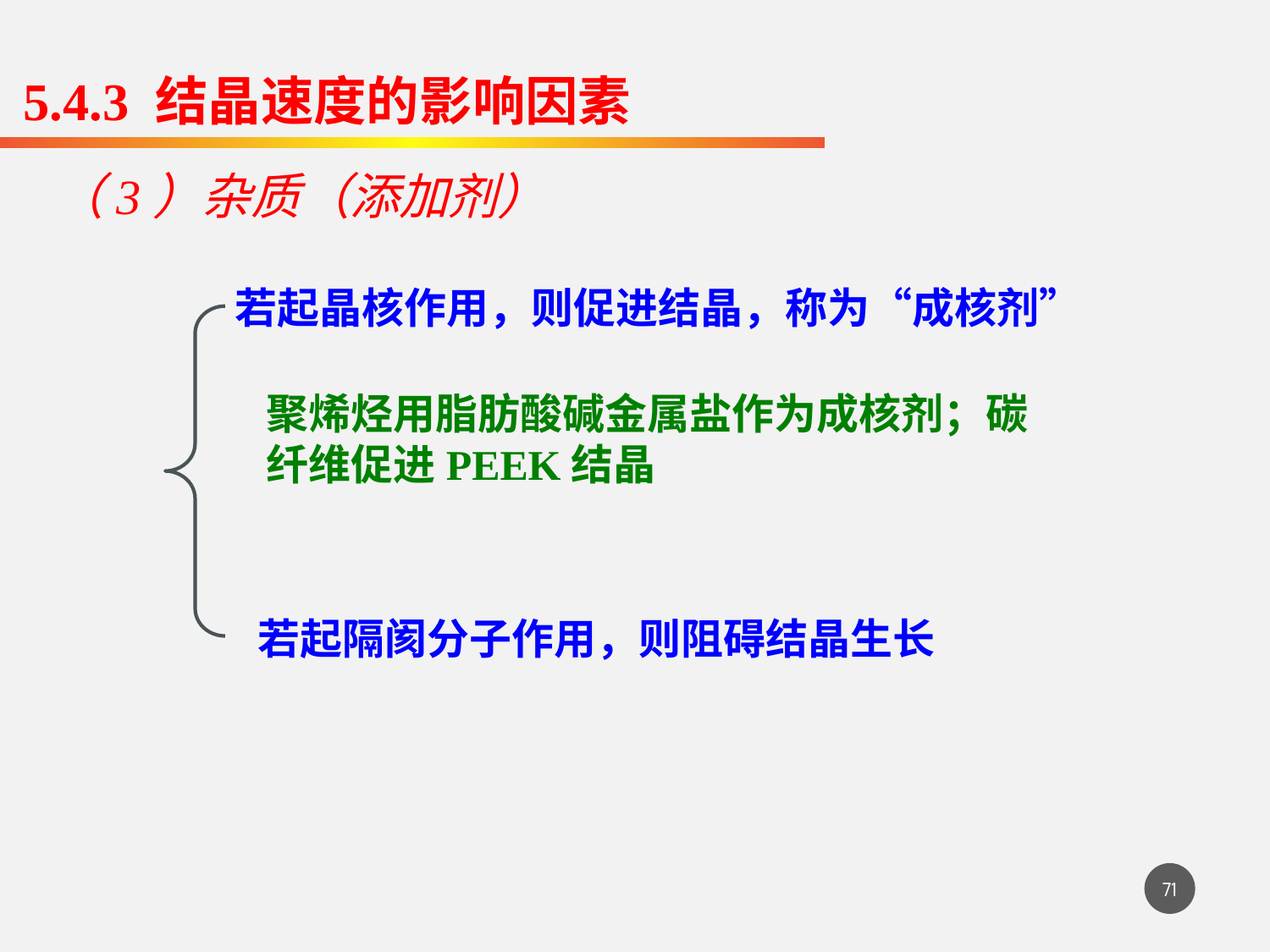

5.4.3 结晶速度的影响因素
（3）杂质（添加剂）
若起晶核作用，则促进结晶，称为“成核剂”

聚烯烃用脂肪酸碱金属盐作为成核剂；碳纤维促进PEEK结晶
若起隔阂分子作用，则阻碍结晶生长
71